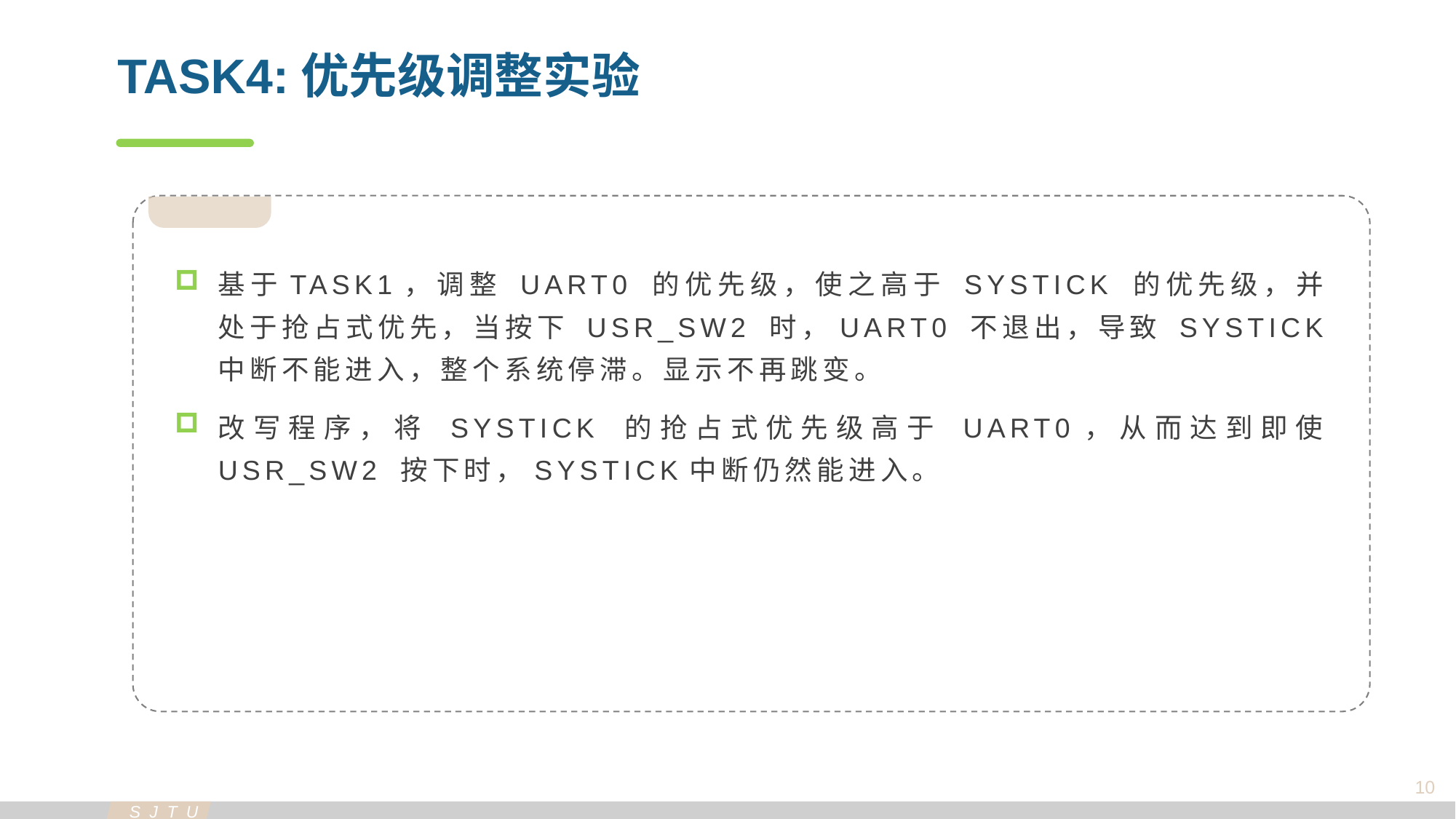

TASK4:优先级调整实验

基于TASK1，调整 UART0 的优先级，使之高于 SYSTICK 的优先级，并处于抢占式优先，当按下 USR_SW2 时，UART0 不退出，导致 SYSTICK 中断不能进入，整个系统停滞。显示不再跳变。
改写程序，将 SYSTICK 的抢占式优先级高于 UART0，从而达到即使 USR_SW2 按下时，SYSTICK中断仍然能进入。
10